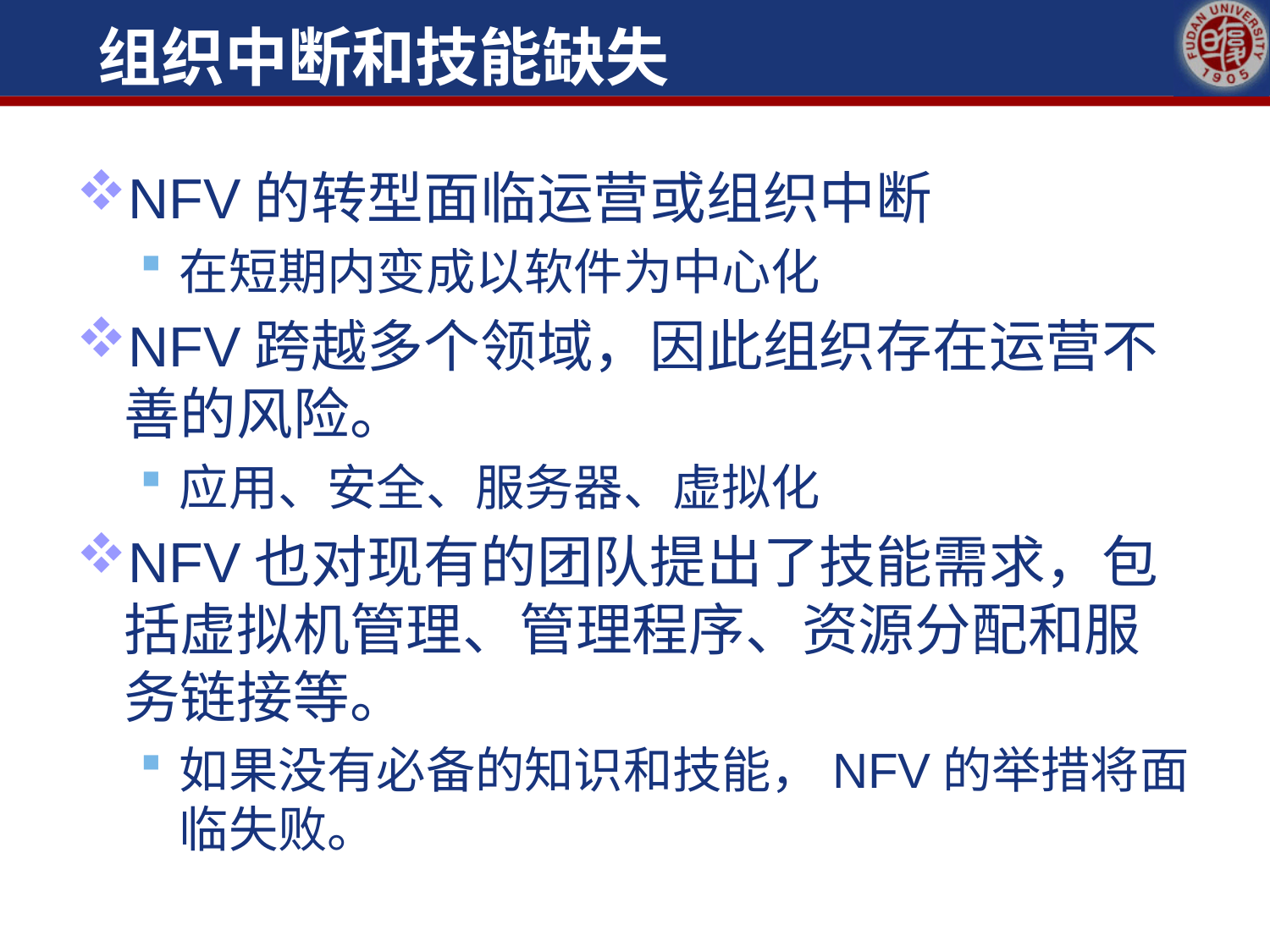

# 组织中断和技能缺失
NFV的转型面临运营或组织中断
在短期内变成以软件为中心化
NFV跨越多个领域，因此组织存在运营不善的风险。
应用、安全、服务器、虚拟化
NFV也对现有的团队提出了技能需求，包括虚拟机管理、管理程序、资源分配和服务链接等。
如果没有必备的知识和技能，NFV的举措将面临失败。